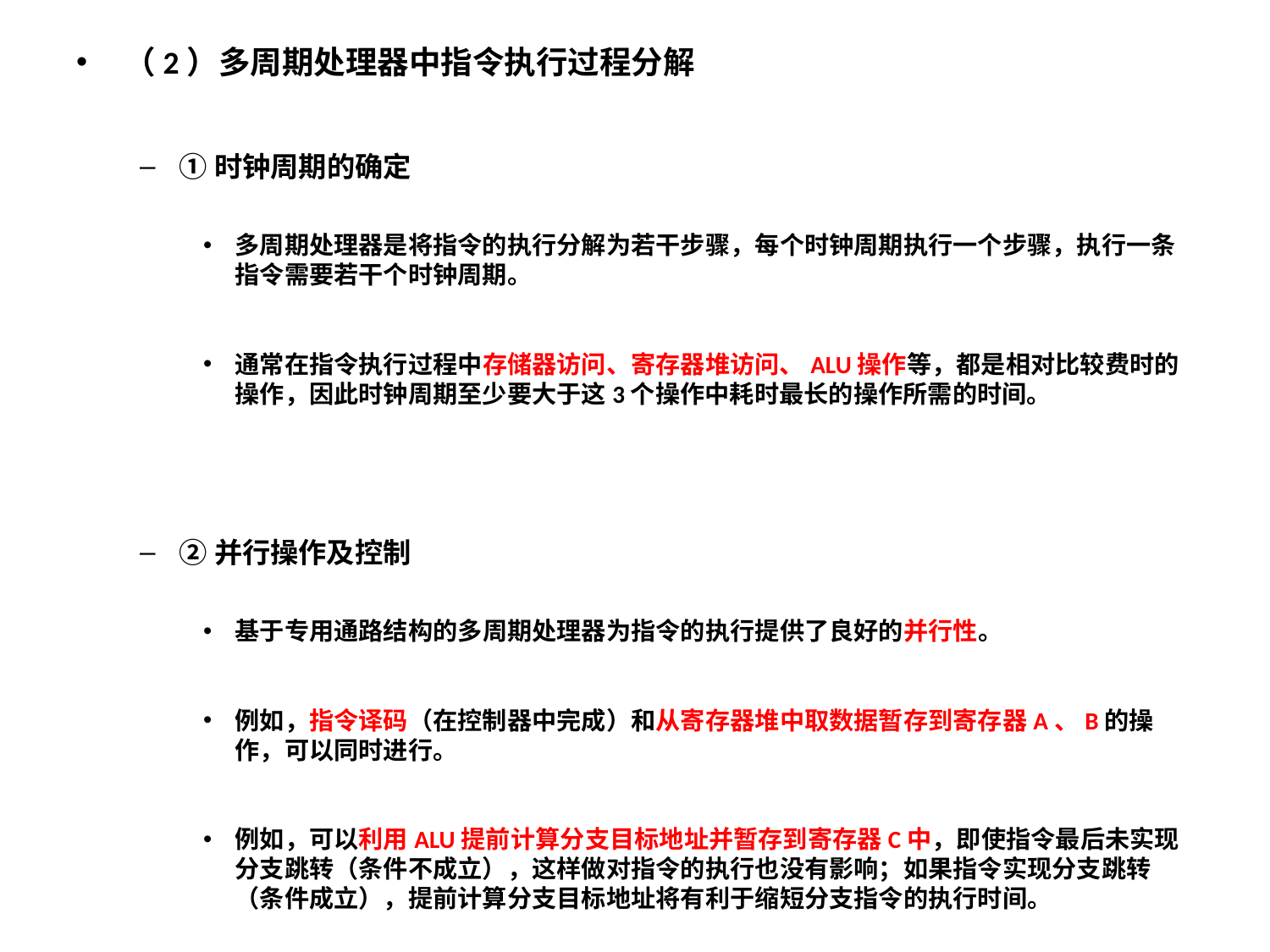

（2）多周期处理器中指令执行过程分解

①时钟周期的确定

多周期处理器是将指令的执行分解为若干步骤，每个时钟周期执行一个步骤，执行一条指令需要若干个时钟周期。

通常在指令执行过程中存储器访问、寄存器堆访问、ALU操作等，都是相对比较费时的操作，因此时钟周期至少要大于这3个操作中耗时最长的操作所需的时间。

②并行操作及控制

基于专用通路结构的多周期处理器为指令的执行提供了良好的并行性。

例如，指令译码（在控制器中完成）和从寄存器堆中取数据暂存到寄存器A、B的操作，可以同时进行。

例如，可以利用ALU提前计算分支目标地址并暂存到寄存器C中，即使指令最后未实现分支跳转（条件不成立），这样做对指令的执行也没有影响；如果指令实现分支跳转（条件成立），提前计算分支目标地址将有利于缩短分支指令的执行时间。